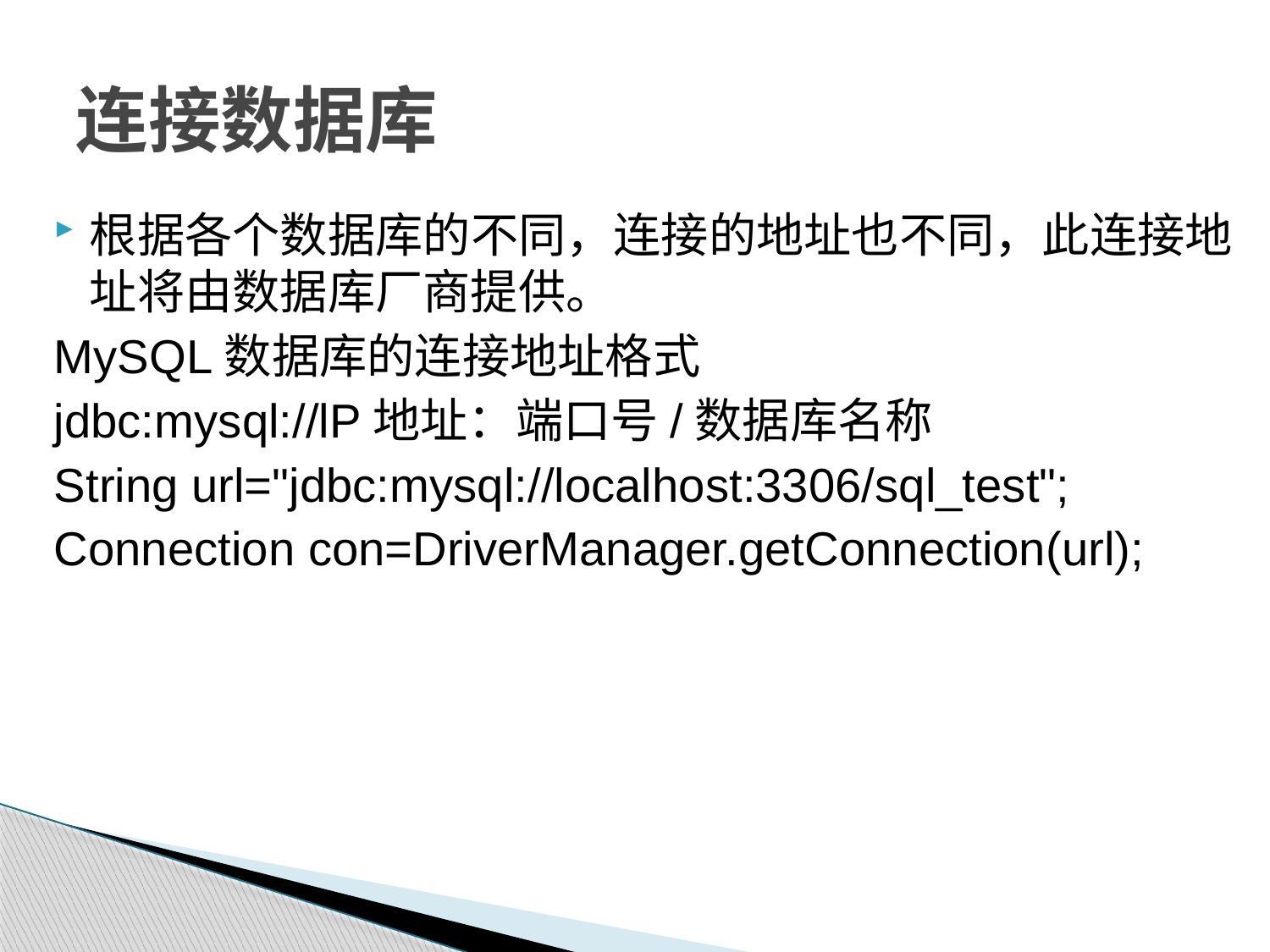

# 连接数据库
根据各个数据库的不同，连接的地址也不同，此连接地址将由数据库厂商提供。
MySQL数据库的连接地址格式
jdbc:mysql://lP地址：端口号/数据库名称
String url="jdbc:mysql://localhost:3306/sql_test";
Connection con=DriverManager.getConnection(url);